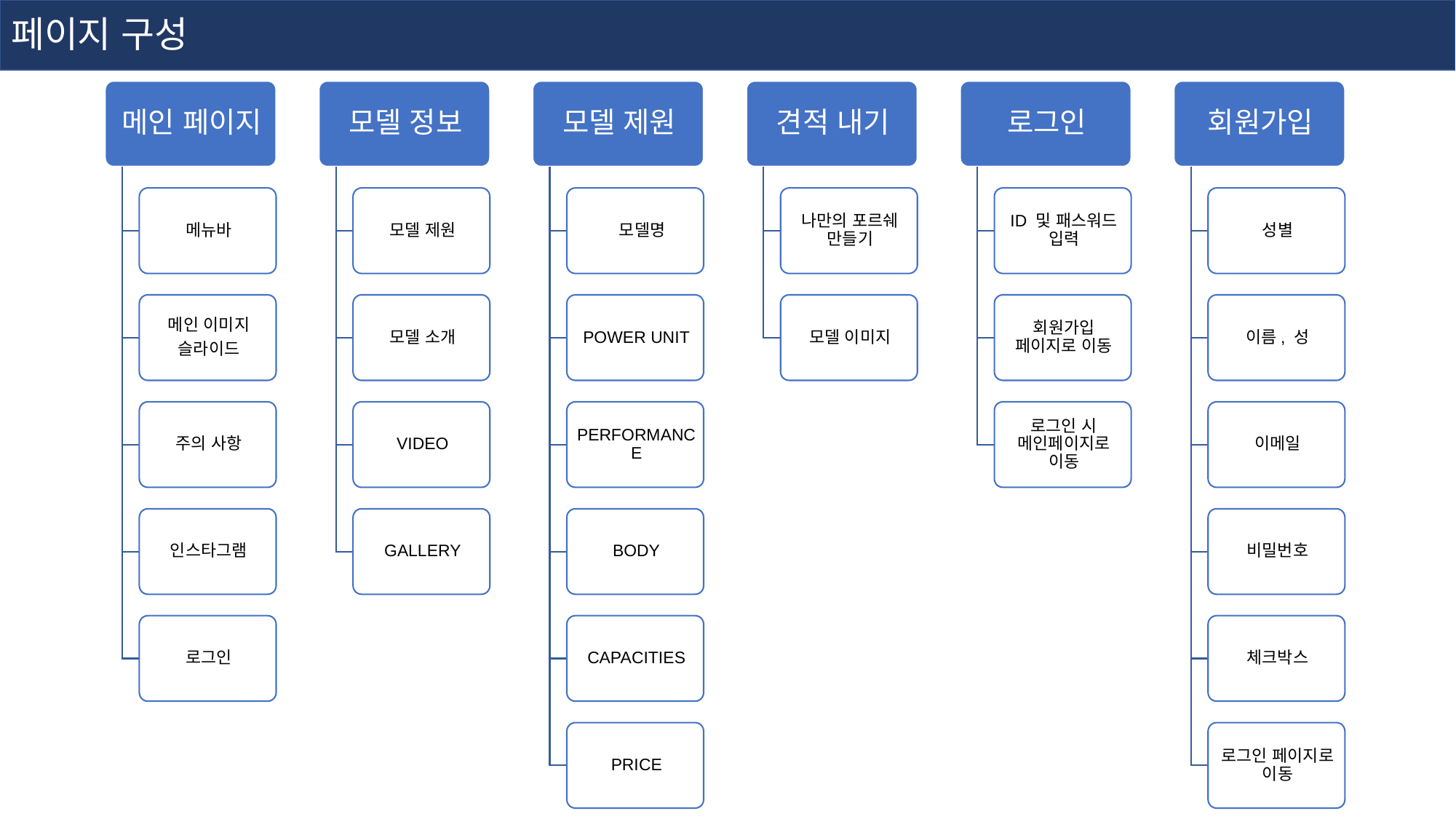

페이지 구성
메인 페이지
메뉴바
메인 이미지
슬라이드
주의 사항
인스타그램
로그인
모델 정보
모델 제원
모델 소개
VIDEO
GALLERY
모델 제원
  모델명
POWER UNIT
PERFORMANCE
BODY
CAPACITIES
PRICE
견적 내기
나만의 포르쉐 만들기
모델 이미지
로그인
ID 및 패스워드 입력
회원가입 페이지로 이동
로그인 시 메인페이지로 이동
회원가입
성별
이름, 성
이메일
비밀번호
체크박스
로그인 페이지로 이동